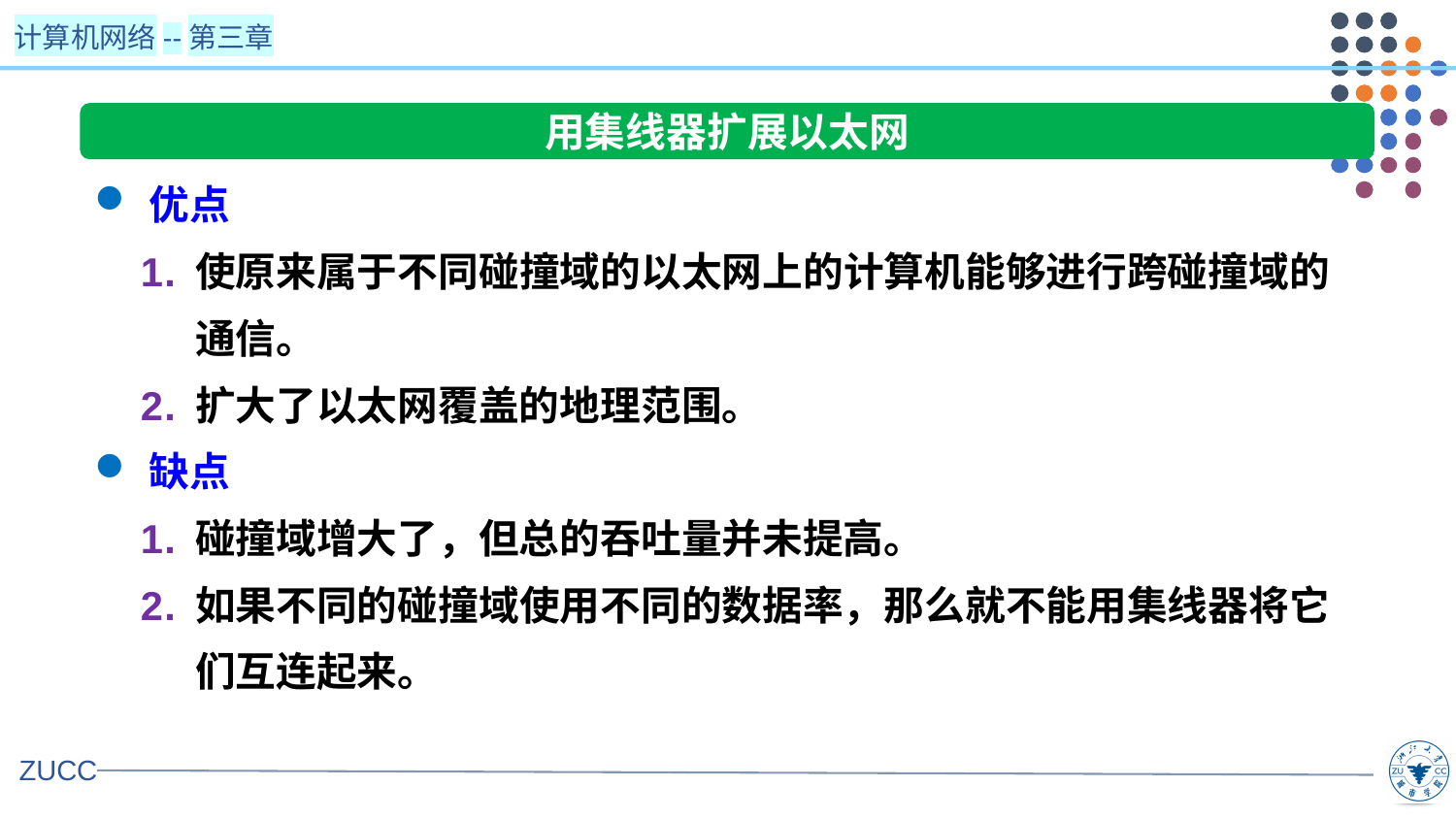

用集线器扩展以太网

优点
使原来属于不同碰撞域的以太网上的计算机能够进行跨碰撞域的通信。
扩大了以太网覆盖的地理范围。
缺点
碰撞域增大了，但总的吞吐量并未提高。
如果不同的碰撞域使用不同的数据率，那么就不能用集线器将它们互连起来。